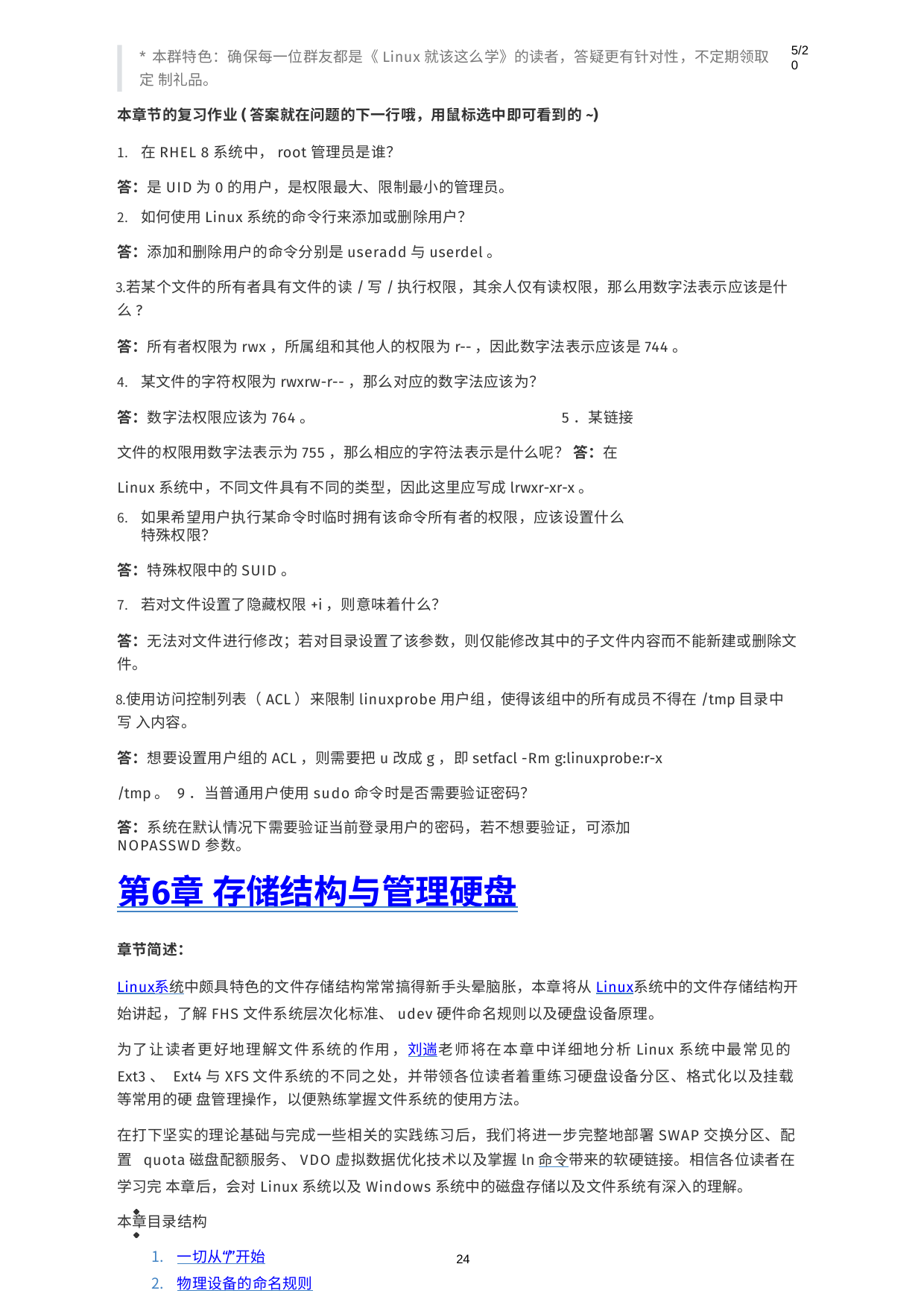

5/20
*本群特色：确保每一位群友都是《Linux就该这么学》的读者，答疑更有针对性，不定期领取定 制礼品。

本章节的复习作业(答案就在问题的下一行哦，用鼠标选中即可看到的~)

在RHEL 8系统中，root管理员是谁？
答：是UID为0的用户，是权限最大、限制最小的管理员。

如何使用Linux系统的命令行来添加或删除用户？
答：添加和删除用户的命令分别是useradd与userdel。
若某个文件的所有者具有文件的读/写/执行权限，其余人仅有读权限，那么用数字法表示应该是什 么?

答：所有者权限为rwx，所属组和其他人的权限为r--，因此数字法表示应该是744。
某文件的字符权限为rwxrw-r--，那么对应的数字法应该为？
答：数字法权限应该为764。                                                                5．某链接文件的权限用数字法表示为755，那么相应的字符法表示是什么呢？ 答：在Linux系统中，不同文件具有不同的类型，因此这里应写成lrwxr-xr-x。

如果希望用户执行某命令时临时拥有该命令所有者的权限，应该设置什么特殊权限？
答：特殊权限中的SUID。
若对文件设置了隐藏权限+i，则意味着什么？
答：无法对文件进行修改；若对目录设置了该参数，则仅能修改其中的子文件内容而不能新建或删除文 件。
使用访问控制列表（ACL）来限制linuxprobe用户组，使得该组中的所有成员不得在/tmp目录中写 入内容。
答：想要设置用户组的ACL，则需要把u改成g，即setfacl -Rm g:linuxprobe:r-x /tmp。 9．当普通用户使用sudo命令时是否需要验证密码？
答：系统在默认情况下需要验证当前登录用户的密码，若不想要验证，可添加NOPASSWD参数。
第6章 存储结构与管理硬盘
章节简述：
Linux系统中颇具特色的文件存储结构常常搞得新手头晕脑胀，本章将从Linux系统中的文件存储结构开 始讲起，了解FHS文件系统层次化标准、udev硬件命名规则以及硬盘设备原理。
为了让读者更好地理解文件系统的作用，刘遄老师将在本章中详细地分析Linux系统中最常见的Ext3、 Ext4与XFS文件系统的不同之处，并带领各位读者着重练习硬盘设备分区、格式化以及挂载等常用的硬 盘管理操作，以便熟练掌握文件系统的使用方法。
在打下坚实的理论基础与完成一些相关的实践练习后，我们将进一步完整地部署SWAP交换分区、配置  quota磁盘配额服务、VDO虚拟数据优化技术以及掌握ln命令带来的软硬链接。相信各位读者在学习完 本章后，会对Linux系统以及Windows系统中的磁盘存储以及文件系统有深入的理解。
本章目录结构
一切从“/”开始
物理设备的命名规则

24